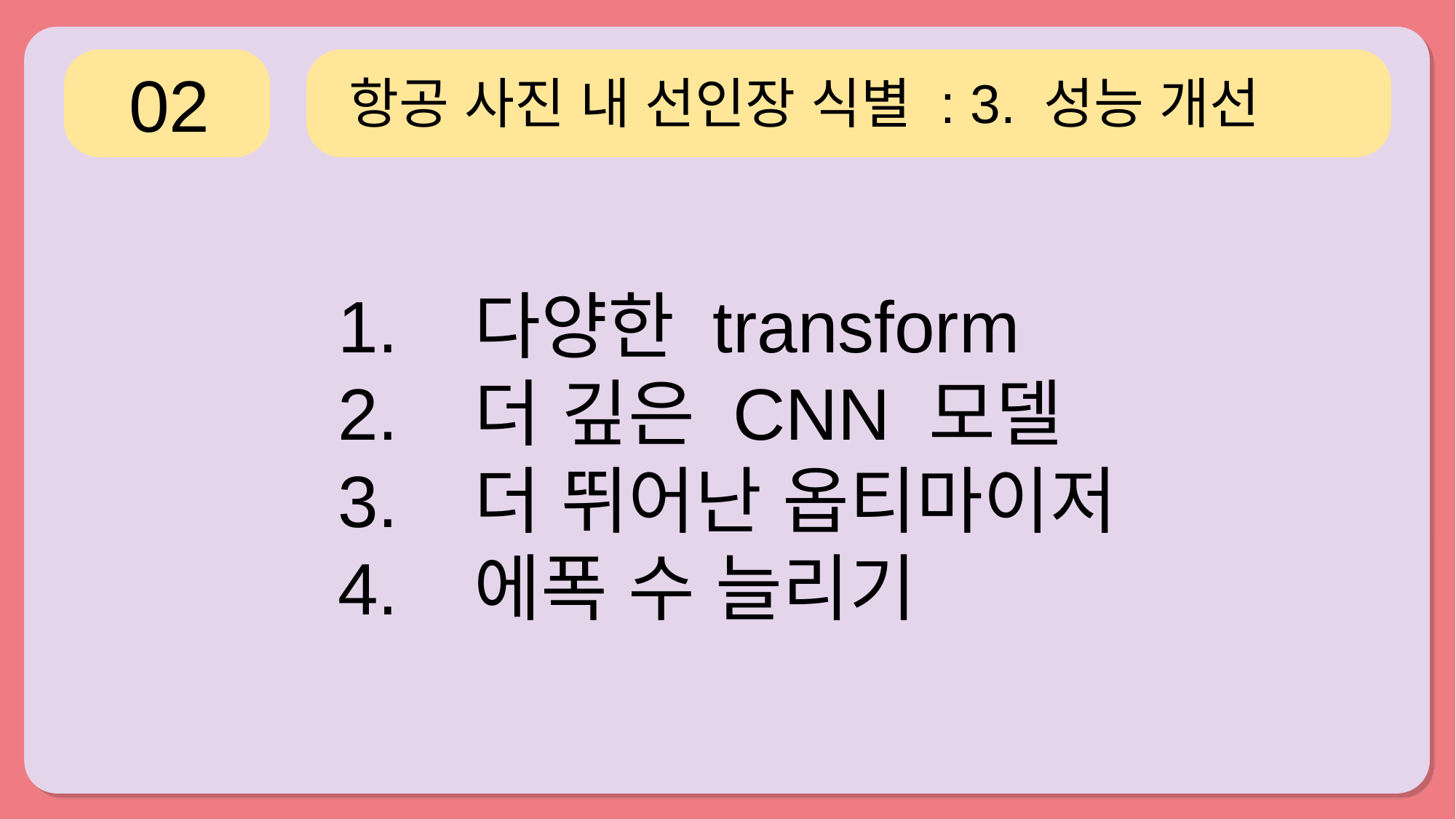

02
항공 사진 내 선인장 식별 : 3. 성능 개선
다양한 transform
더 깊은 CNN 모델
더 뛰어난 옵티마이저
에폭 수 늘리기